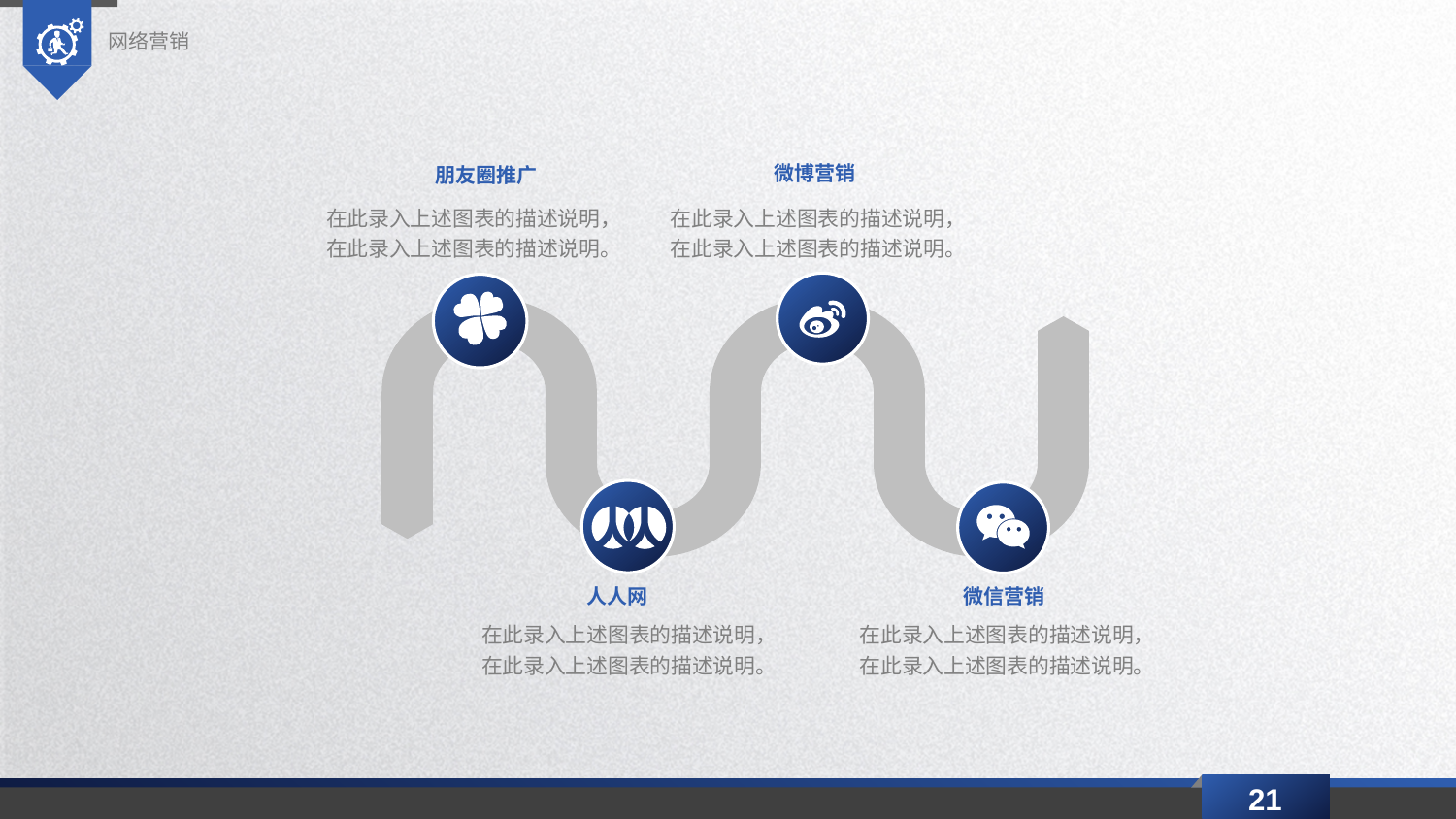

网络营销

微博营销
朋友圈推广
在此录入上述图表的描述说明，在此录入上述图表的描述说明。
在此录入上述图表的描述说明，在此录入上述图表的描述说明。

人人网
微信营销
在此录入上述图表的描述说明，在此录入上述图表的描述说明。
在此录入上述图表的描述说明，在此录入上述图表的描述说明。

21